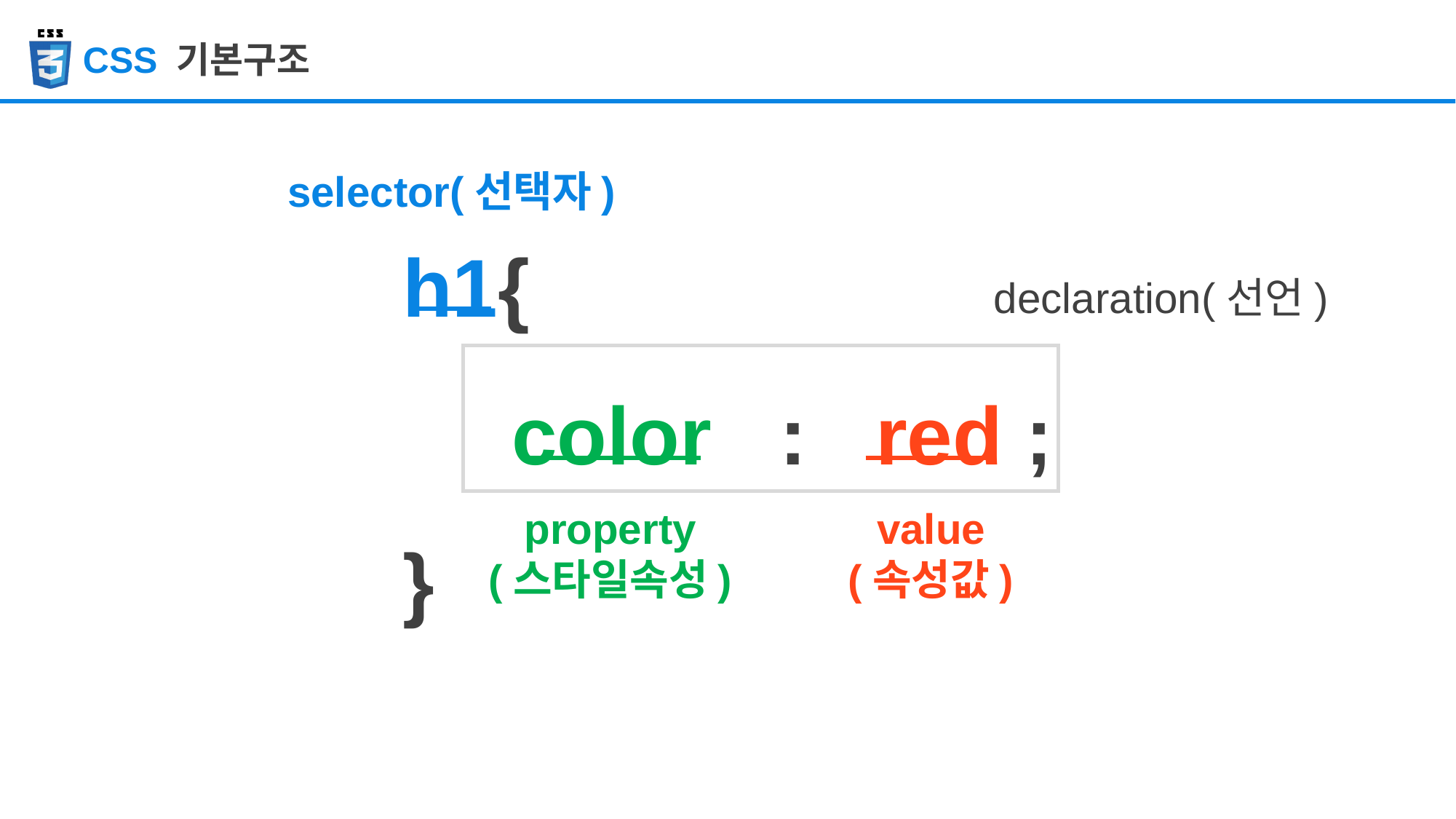

CSS 기본구조
selector(선택자)
h1{
	color   :   red ;
}
declaration(선언)

property
(스타일속성)
value
(속성값)